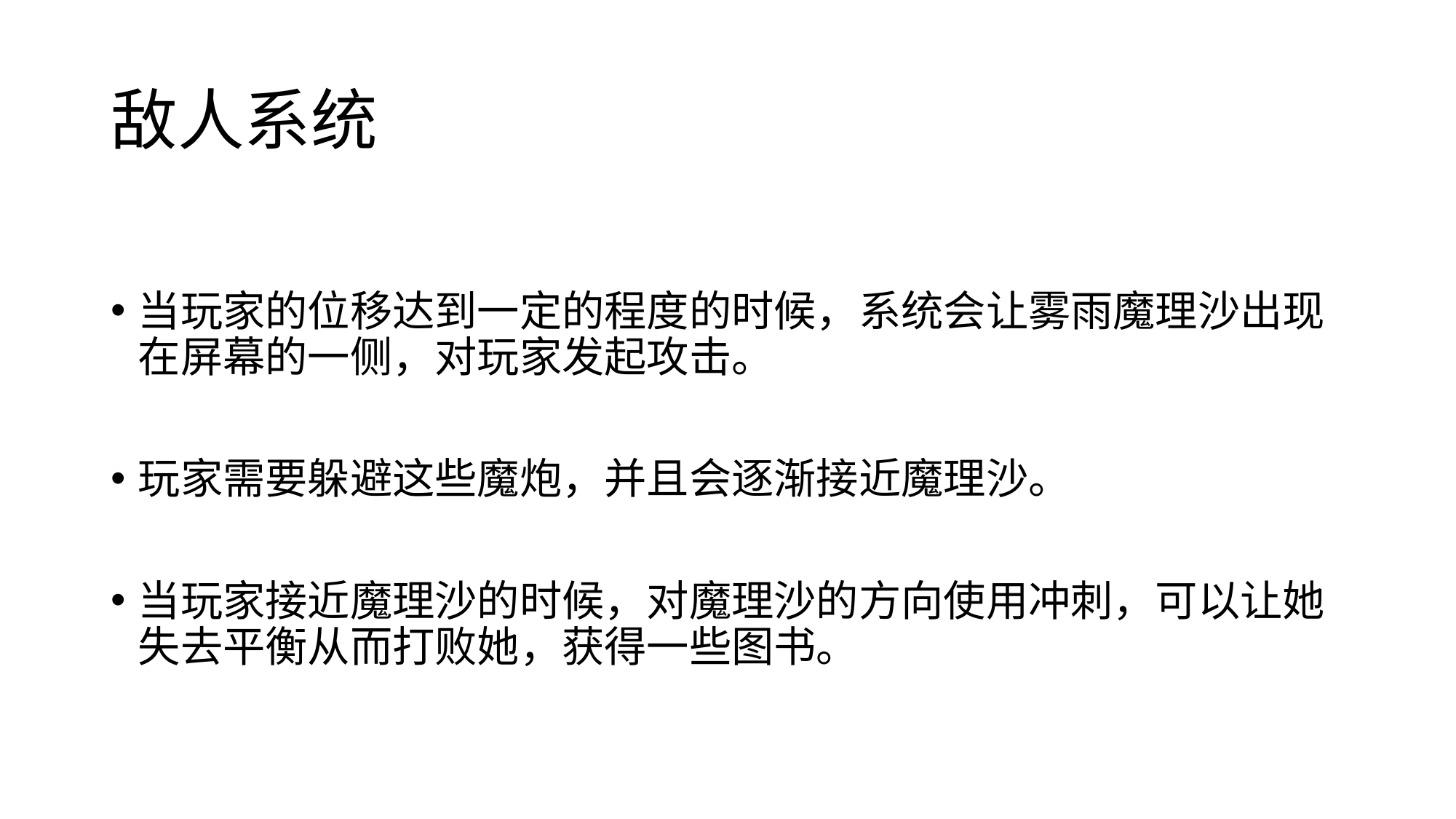

# 敌人系统

当玩家的位移达到一定的程度的时候，系统会让雾雨魔理沙出现在屏幕的一侧，对玩家发起攻击。

玩家需要躲避这些魔炮，并且会逐渐接近魔理沙。

当玩家接近魔理沙的时候，对魔理沙的方向使用冲刺，可以让她失去平衡从而打败她，获得一些图书。